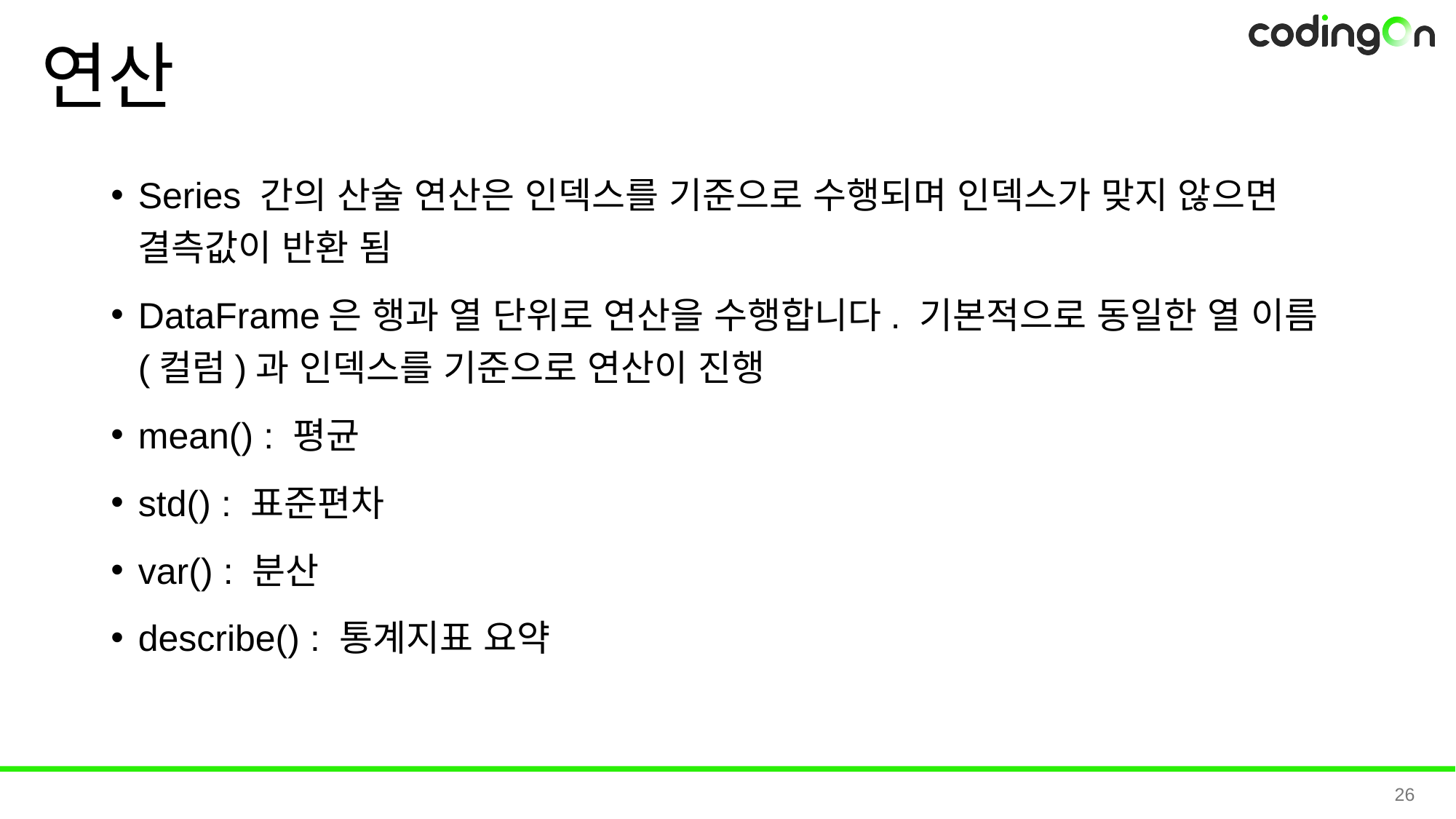

# 연산
Series 간의 산술 연산은 인덱스를 기준으로 수행되며 인덱스가 맞지 않으면 결측값이 반환 됨
DataFrame은 행과 열 단위로 연산을 수행합니다. 기본적으로 동일한 열 이름(컬럼)과 인덱스를 기준으로 연산이 진행
mean() : 평균
std() : 표준편차
var() : 분산
describe() : 통계지표 요약
26